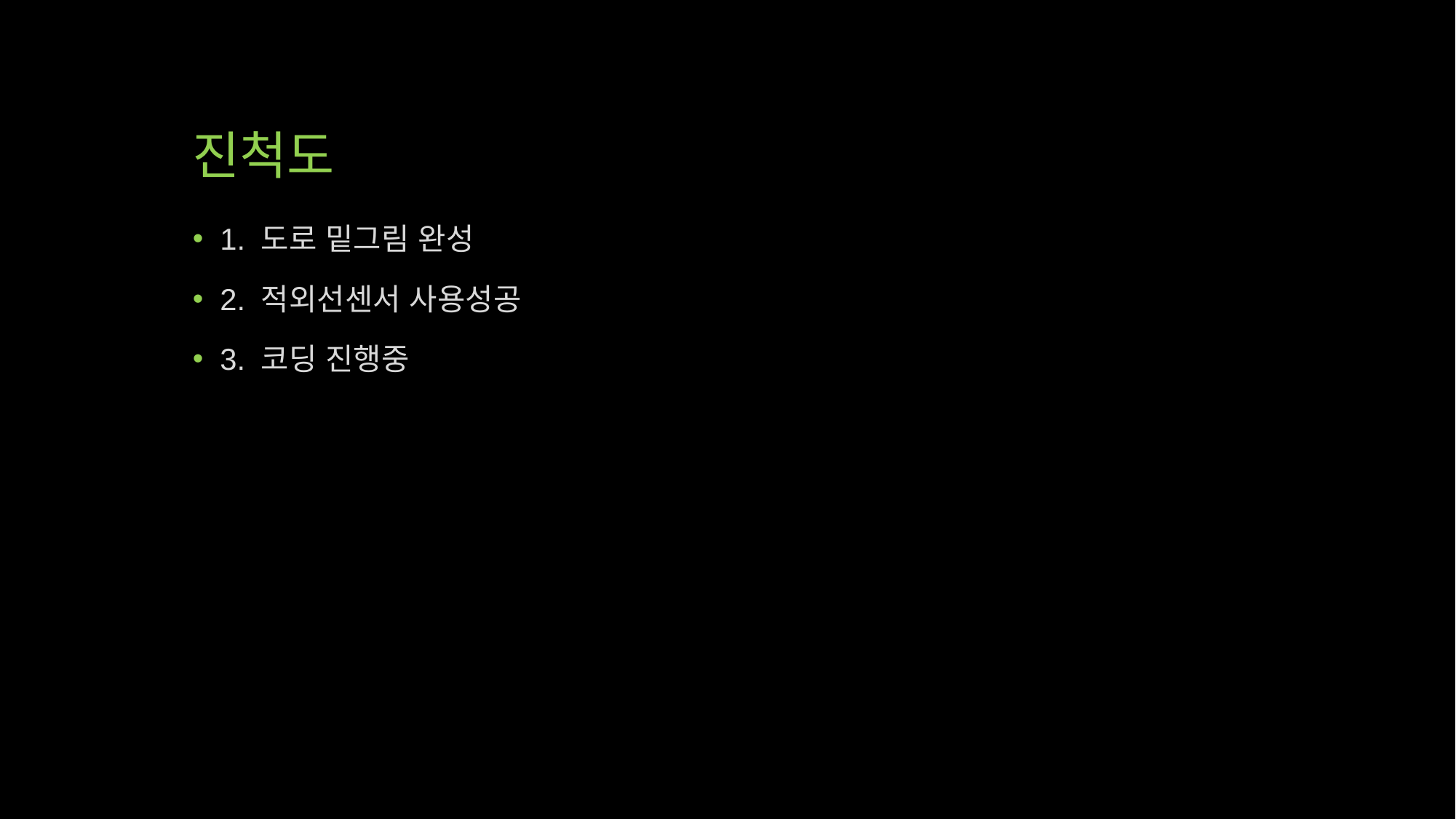

# 진척도
1. 도로 밑그림 완성
2. 적외선센서 사용성공
3. 코딩 진행중